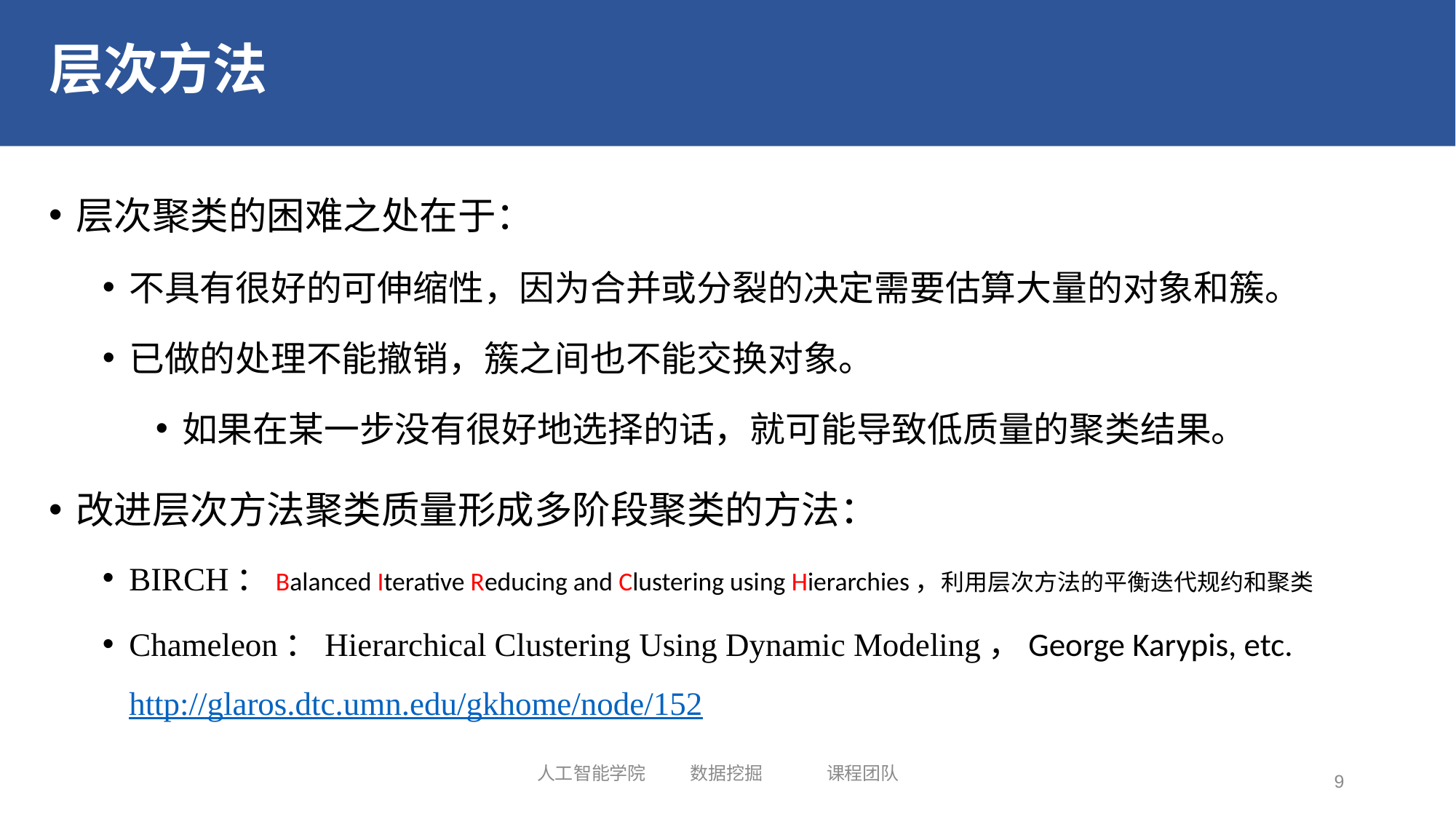

# 层次方法
层次聚类的困难之处在于：
不具有很好的可伸缩性，因为合并或分裂的决定需要估算大量的对象和簇。
已做的处理不能撤销，簇之间也不能交换对象。
如果在某一步没有很好地选择的话，就可能导致低质量的聚类结果。
改进层次方法聚类质量形成多阶段聚类的方法：
BIRCH：Balanced Iterative Reducing and Clustering using Hierarchies，利用层次方法的平衡迭代规约和聚类
Chameleon：Hierarchical Clustering Using Dynamic Modeling，George Karypis, etc.    http://glaros.dtc.umn.edu/gkhome/node/152
人工智能学院           数据挖掘                课程团队
9